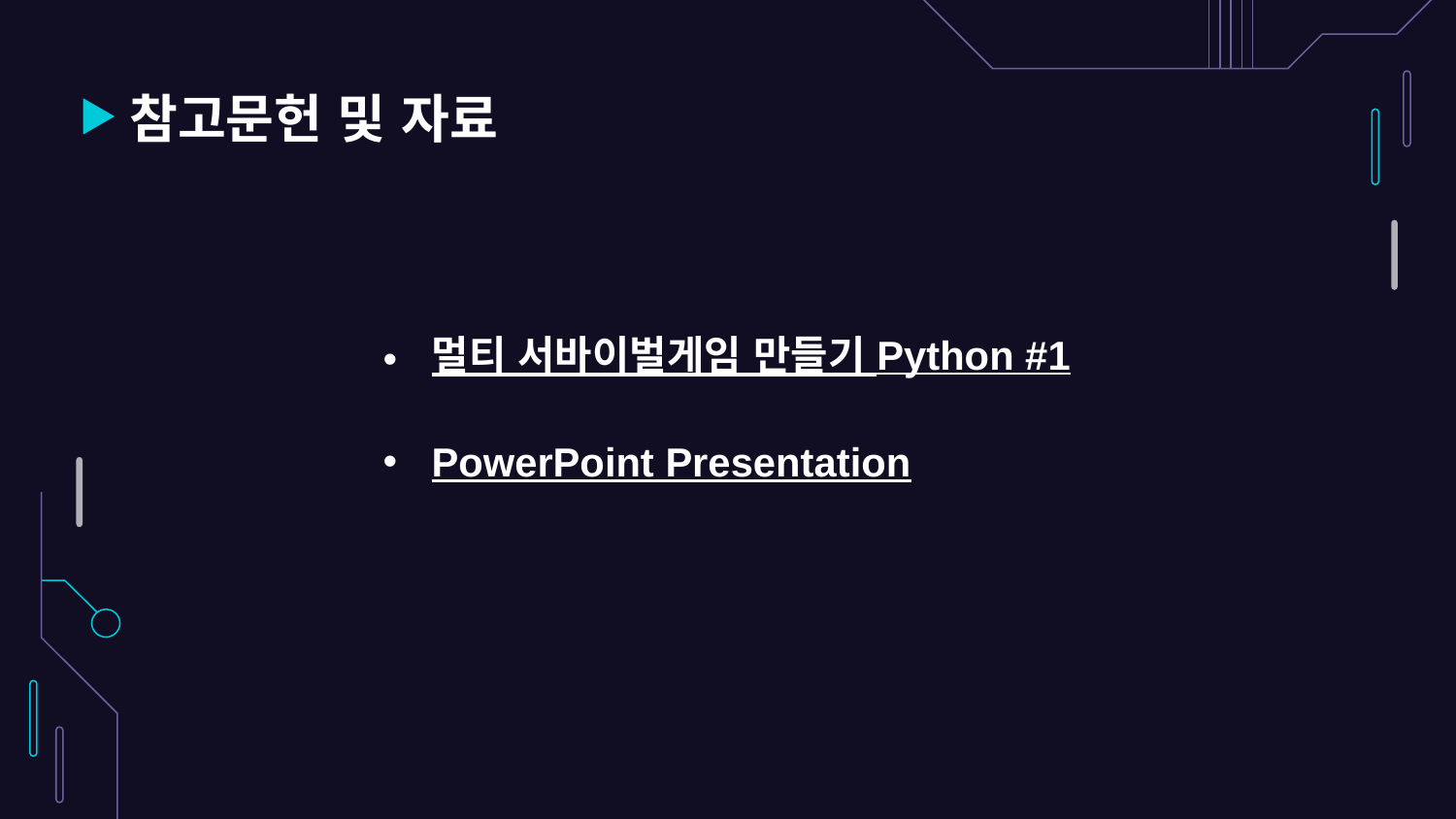

# 참고문헌 및 자료
멀티 서바이벌게임 만들기 Python #1

PowerPoint Presentation